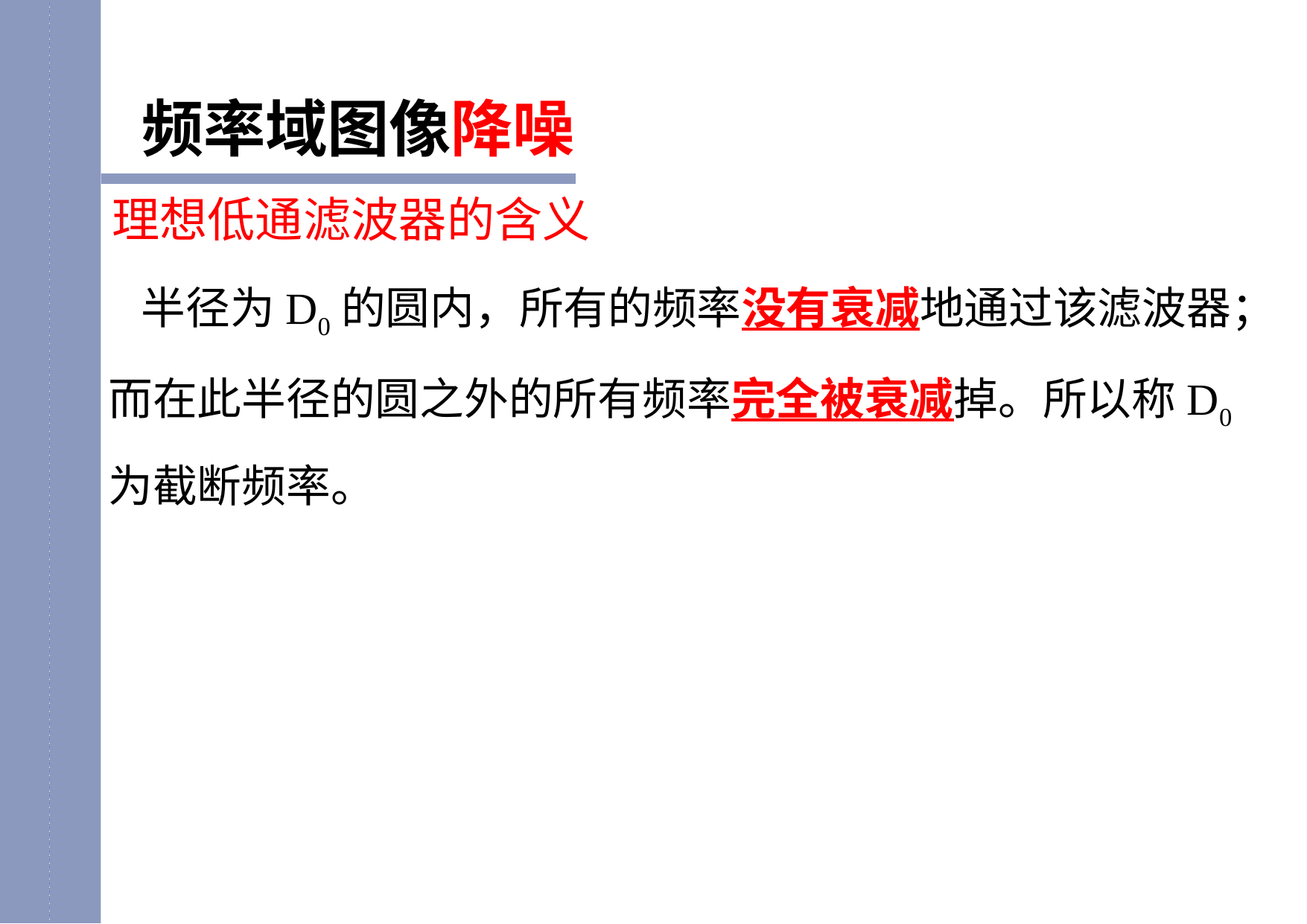

频率域图像降噪
理想低通滤波器的含义
  半径为D0的圆内，所有的频率没有衰减地通过该滤波器；而在此半径的圆之外的所有频率完全被衰减掉。所以称D0为截断频率。